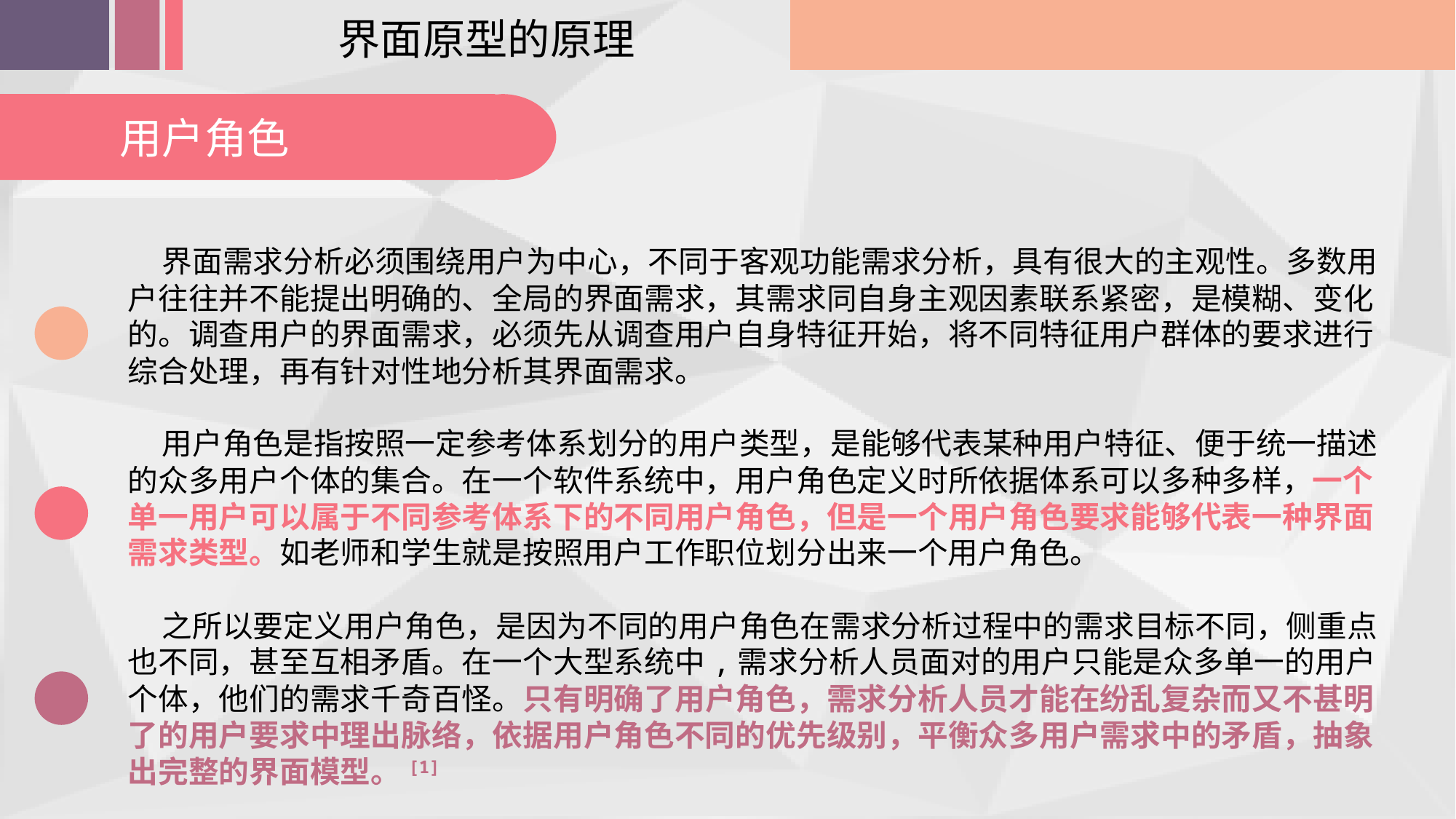

界面原型的原理

用户角色
    界面需求分析必须围绕用户为中心，不同于客观功能需求分析，具有很大的主观性。多数用户往往并不能提出明确的、全局的界面需求，其需求同自身主观因素联系紧密，是模糊、变化的。调查用户的界面需求，必须先从调查用户自身特征开始，将不同特征用户群体的要求进行综合处理，再有针对性地分析其界面需求。

    用户角色是指按照一定参考体系划分的用户类型，是能够代表某种用户特征、便于统一描述的众多用户个体的集合。在一个软件系统中，用户角色定义时所依据体系可以多种多样，一个单一用户可以属于不同参考体系下的不同用户角色，但是一个用户角色要求能够代表一种界面需求类型。如老师和学生就是按照用户工作职位划分出来一个用户角色。

    之所以要定义用户角色，是因为不同的用户角色在需求分析过程中的需求目标不同，侧重点也不同，甚至互相矛盾。在一个大型系统中,需求分析人员面对的用户只能是众多单一的用户个体，他们的需求千奇百怪。只有明确了用户角色，需求分析人员才能在纷乱复杂而又不甚明了的用户要求中理出脉络，依据用户角色不同的优先级别，平衡众多用户需求中的矛盾，抽象出完整的界面模型。[1]